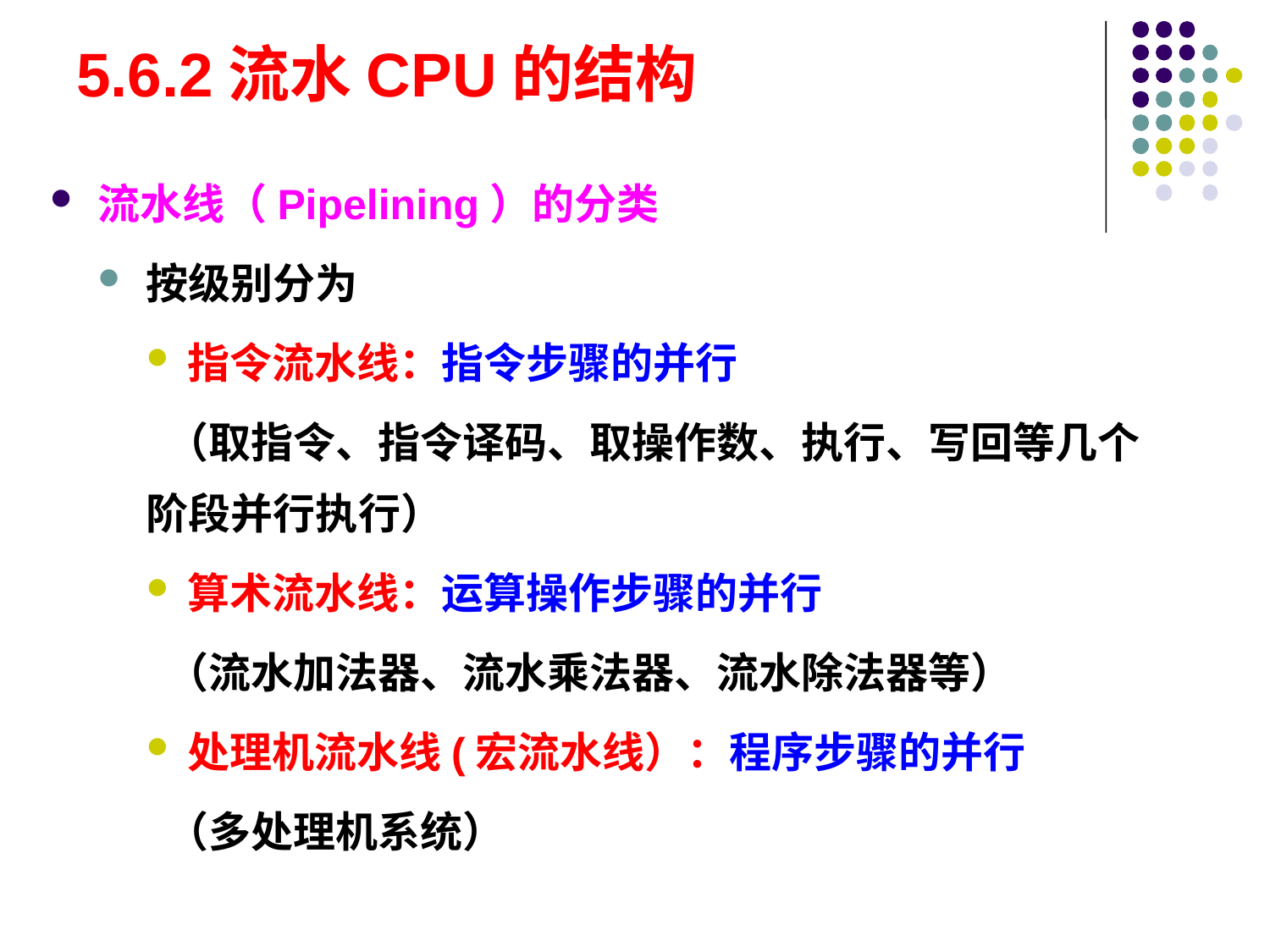

# 5.6.2流水CPU的结构
流水线（Pipelining）的分类
按级别分为
指令流水线：指令步骤的并行
 （取指令、指令译码、取操作数、执行、写回等几个阶段并行执行）
算术流水线：运算操作步骤的并行
 （流水加法器、流水乘法器、流水除法器等）
处理机流水线(宏流水线）：程序步骤的并行
 （多处理机系统）

107